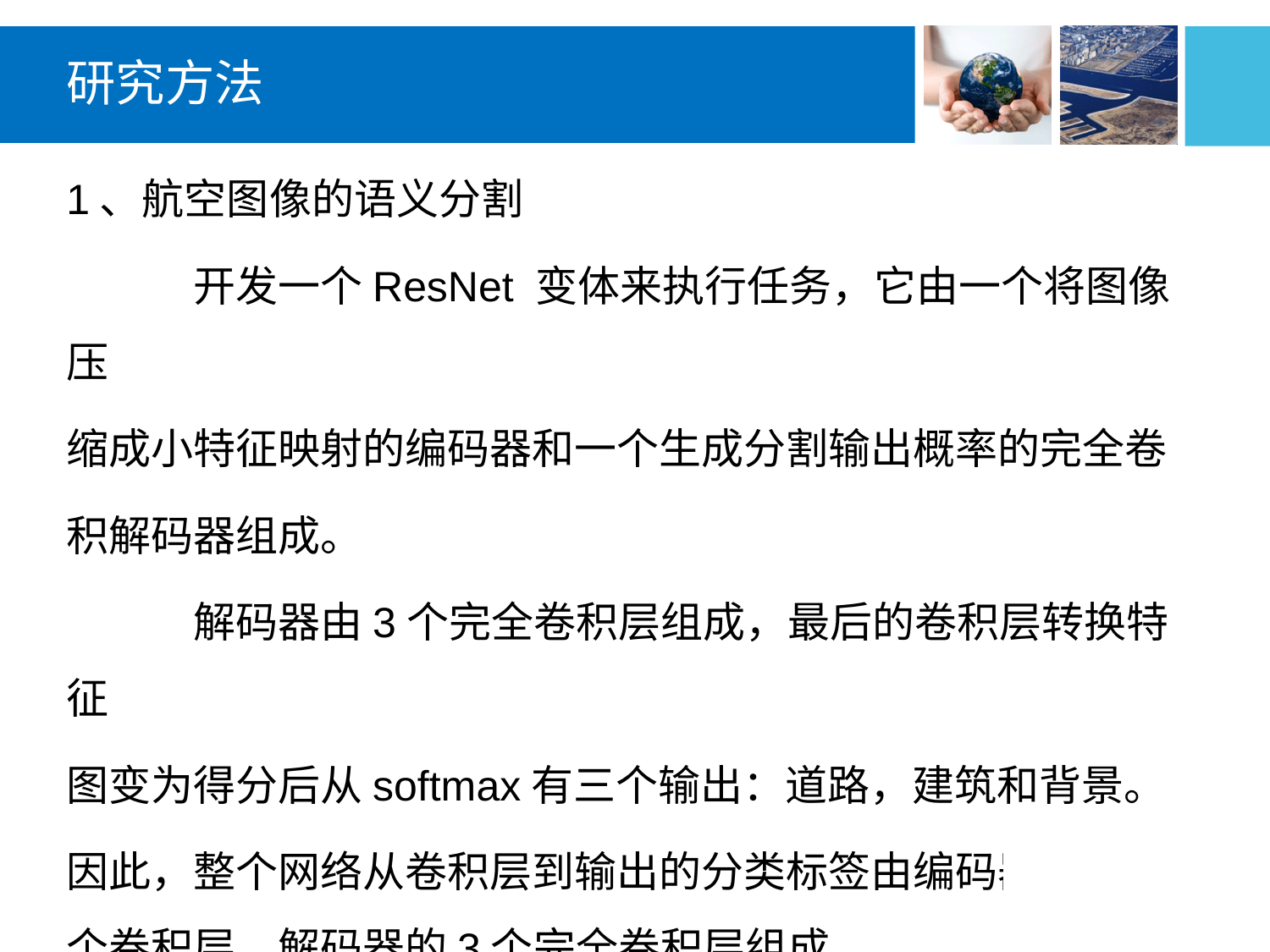

# 研究方法
1、航空图像的语义分割
	开发一个ResNet 变体来执行任务，它由一个将图像压
缩成小特征映射的编码器和一个生成分割输出概率的完全卷
积解码器组成。
	解码器由3个完全卷积层组成，最后的卷积层转换特征
图变为得分后从softmax有三个输出：道路，建筑和背景。
因此，整个网络从卷积层到输出的分类标签由编码器的55个卷积层，解码器的3个完全卷积层组成。